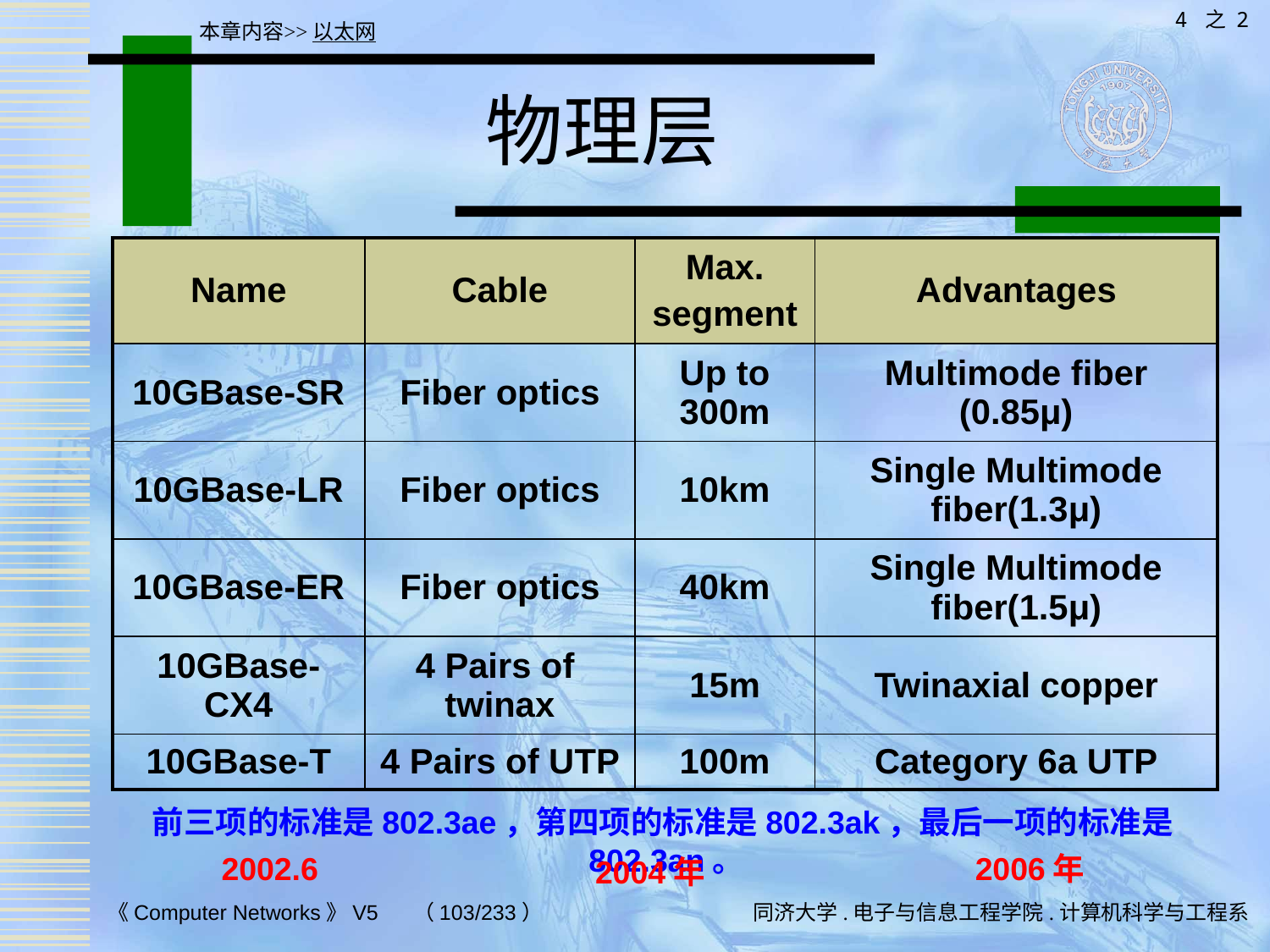

4 之 2
本章内容>>以太网
# 物理层
| Name | Cable | Max. segment | Advantages |
| --- | --- | --- | --- |
| 10GBase-SR | Fiber optics | Up to 300m | Multimode fiber (0.85μ) |
| 10GBase-LR | Fiber optics | 10km | Single Multimode fiber(1.3μ) |
| 10GBase-ER | Fiber optics | 40km | Single Multimode fiber(1.5μ) |
| 10GBase-CX4 | 4 Pairs of twinax | 15m | Twinaxial copper |
| 10GBase-T | 4 Pairs of UTP | 100m | Category 6a UTP |
前三项的标准是802.3ae，第四项的标准是802.3ak，最后一项的标准是802.3an。
2006年
2002.6
2004年